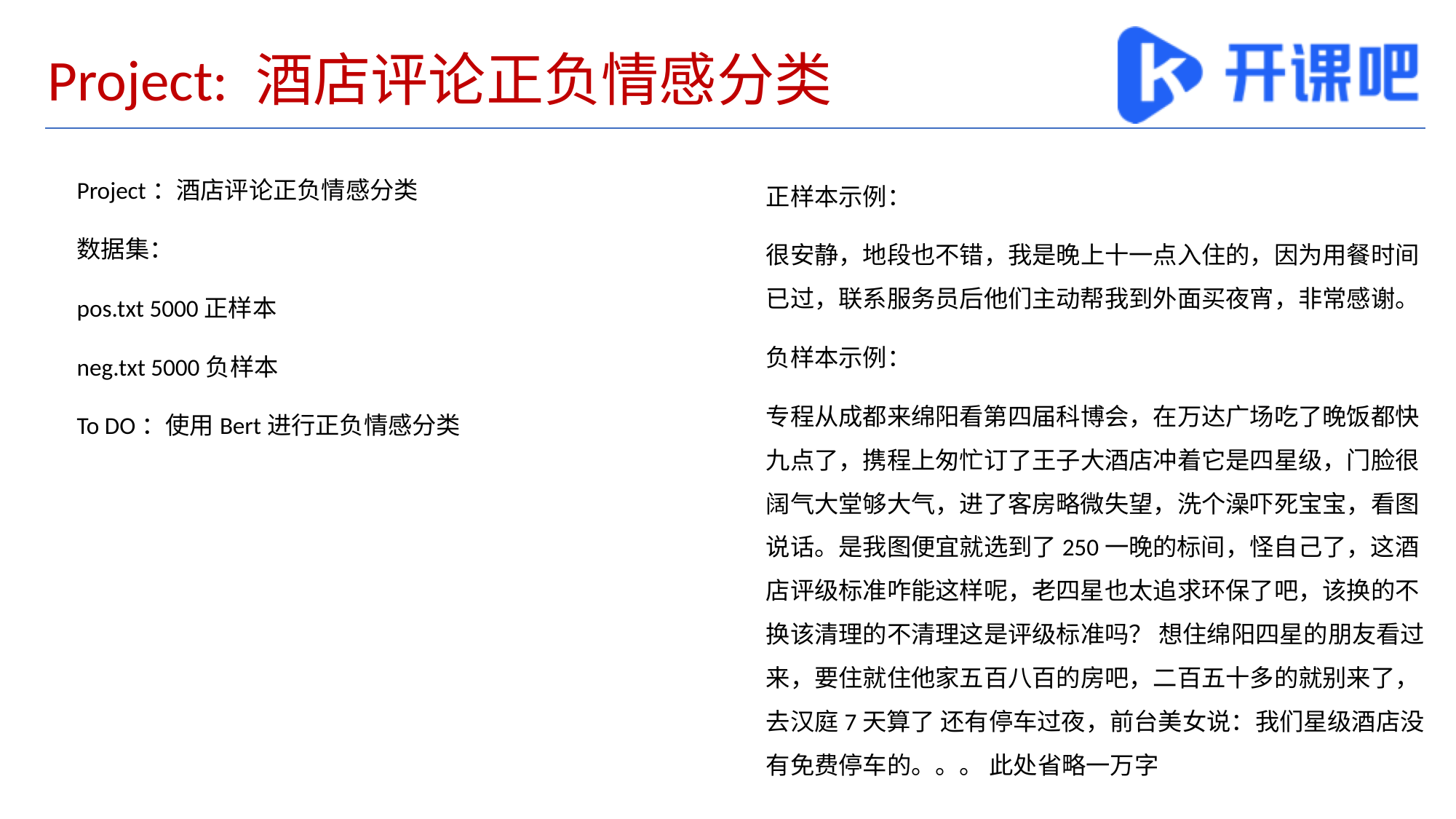

# Project: 酒店评论正负情感分类
Project：酒店评论正负情感分类
数据集：
pos.txt 5000正样本
neg.txt 5000负样本
To DO：使用Bert进行正负情感分类

正样本示例：
很安静，地段也不错，我是晚上十一点入住的，因为用餐时间已过，联系服务员后他们主动帮我到外面买夜宵，非常感谢。
负样本示例：
专程从成都来绵阳看第四届科博会，在万达广场吃了晚饭都快九点了，携程上匆忙订了王子大酒店冲着它是四星级，门脸很阔气大堂够大气，进了客房略微失望，洗个澡吓死宝宝，看图说话。是我图便宜就选到了250一晚的标间，怪自己了，这酒店评级标准咋能这样呢，老四星也太追求环保了吧，该换的不换该清理的不清理这是评级标准吗？ 想住绵阳四星的朋友看过来，要住就住他家五百八百的房吧，二百五十多的就别来了，去汉庭7天算了 还有停车过夜，前台美女说：我们星级酒店没有免费停车的。。。 此处省略一万字